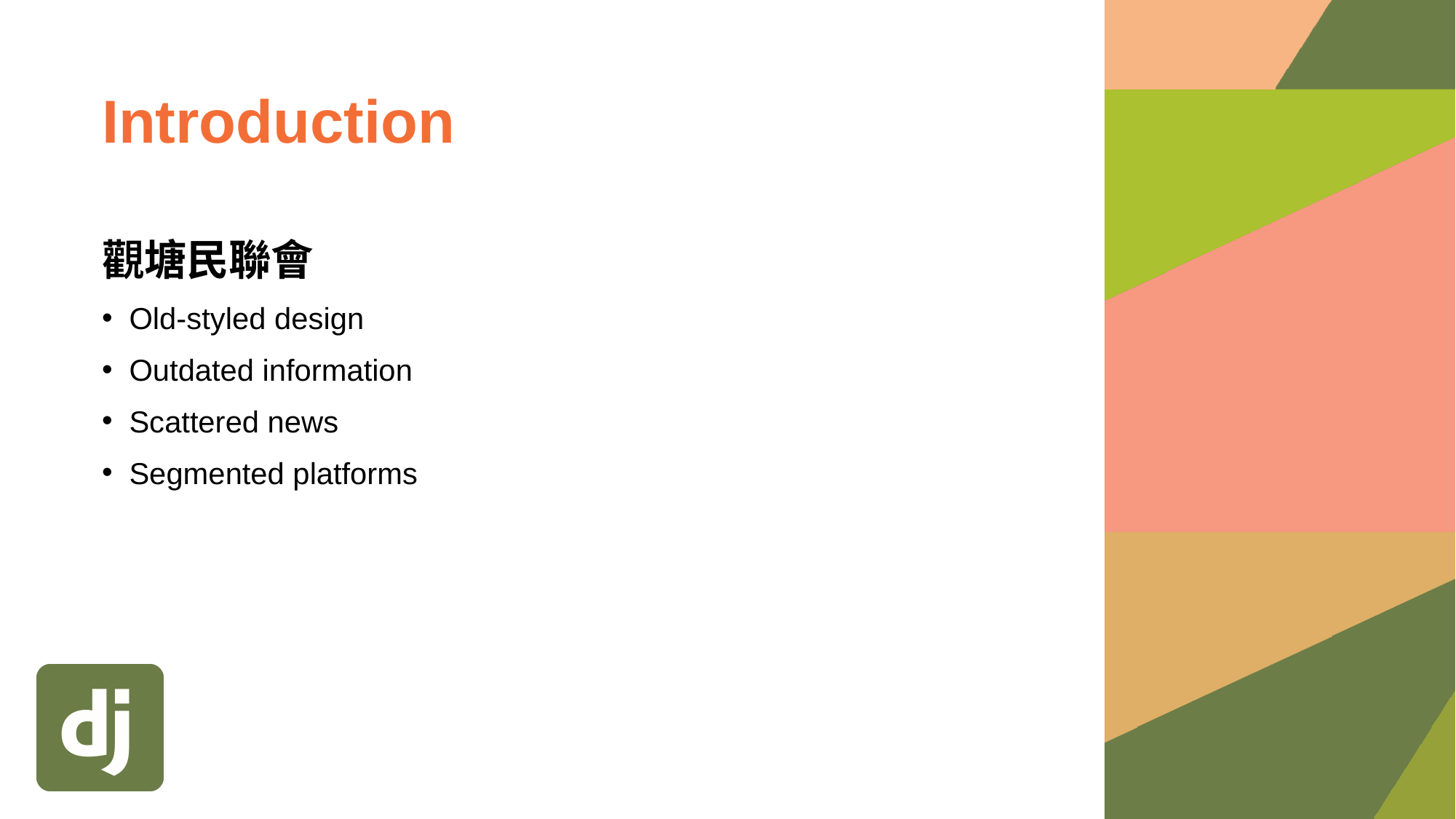

# Introduction
觀塘民聯會
Old-styled design
Outdated information
Scattered news
Segmented platforms